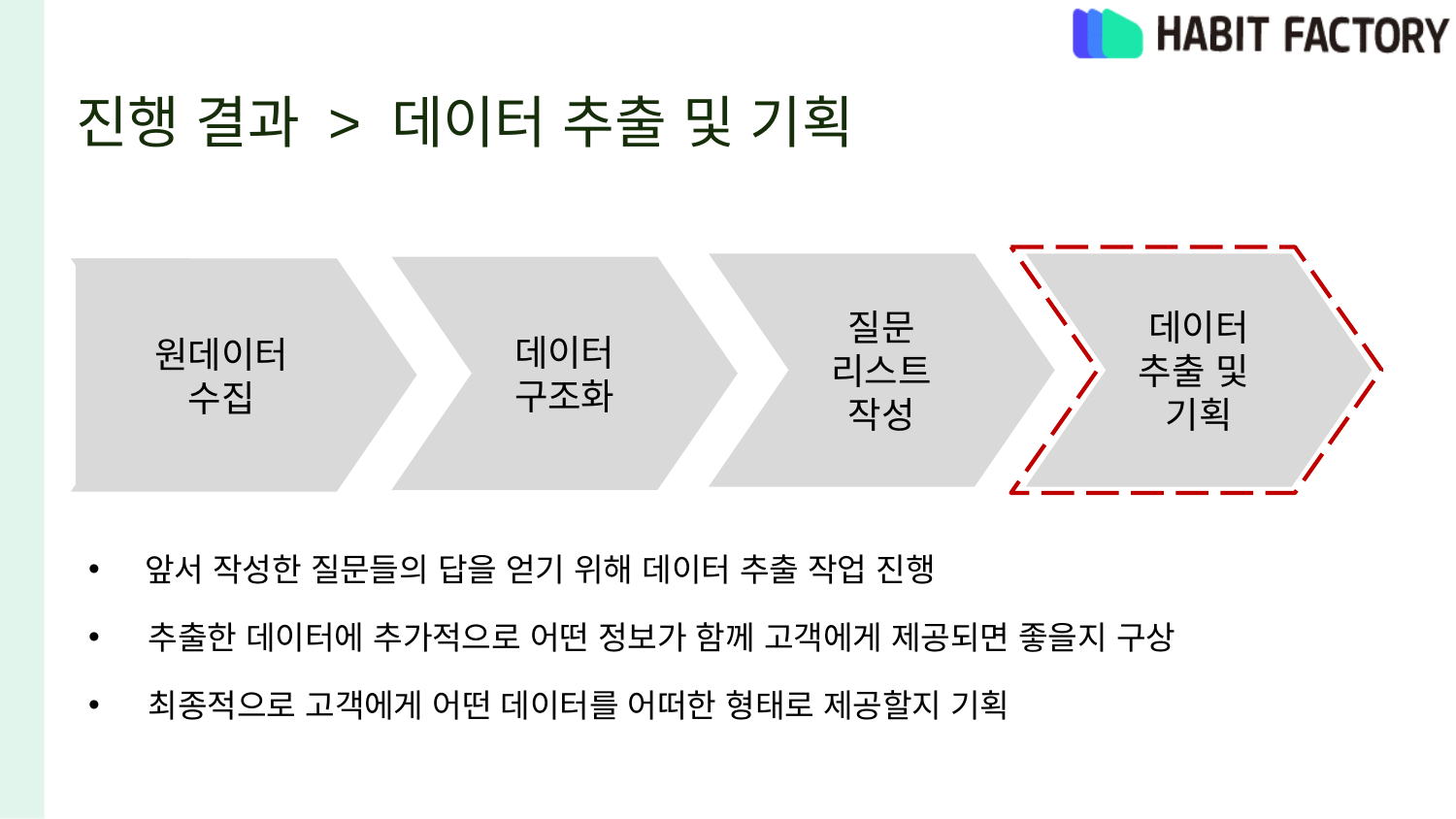

# 진행 결과 > 데이터 추출 및 기획

질문 리스트
작성
데이터 추출 및
기획
데이터
구조화

원데이터
수집
  앞서 작성한 질문들의 답을 얻기 위해 데이터 추출 작업 진행

  추출한 데이터에 추가적으로 어떤 정보가 함께 고객에게 제공되면 좋을지 구상

  최종적으로 고객에게 어떤 데이터를 어떠한 형태로 제공할지 기획